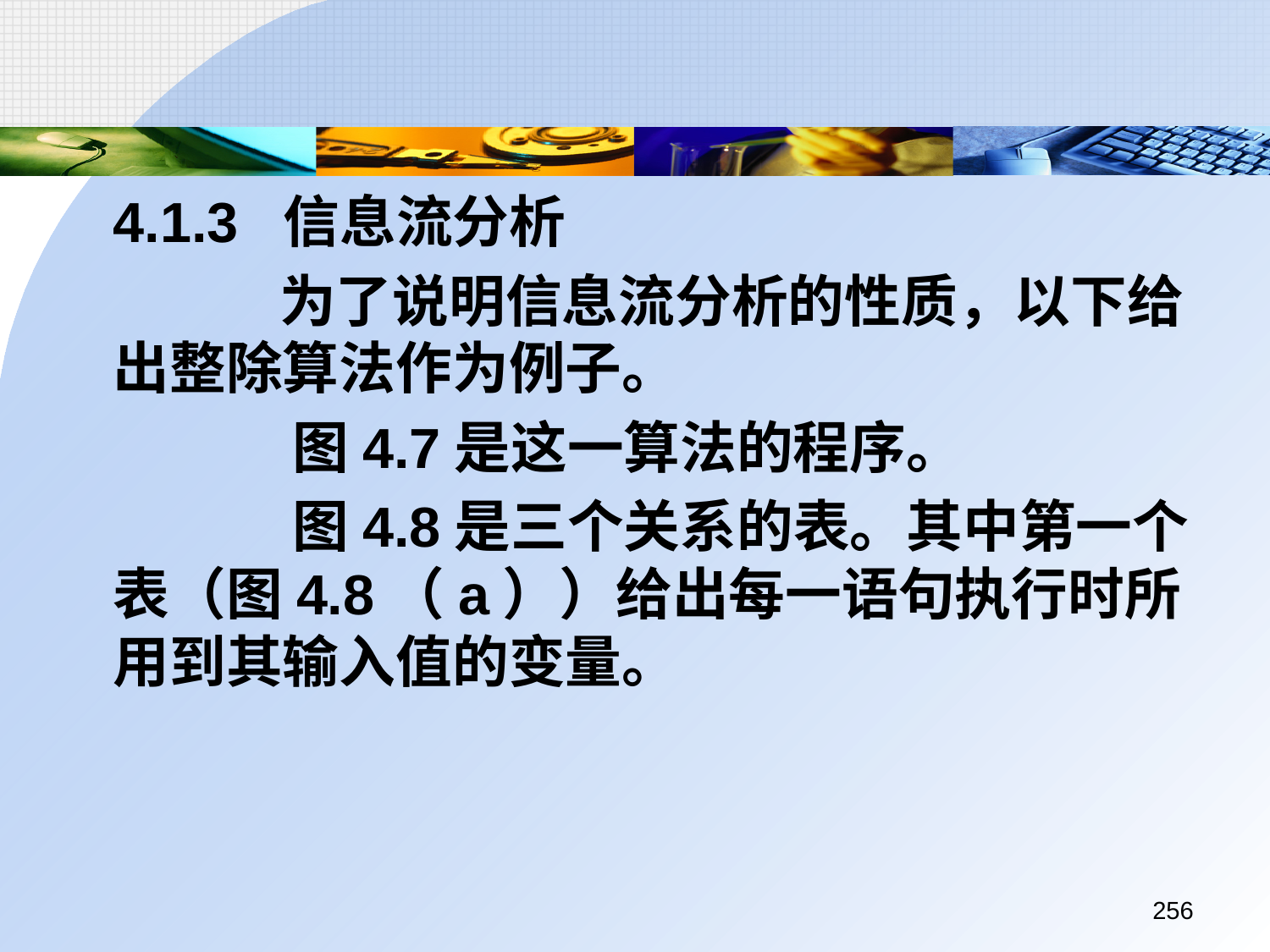

4.1.3  信息流分析
		  为了说明信息流分析的性质，以下给出整除算法作为例子。
		   图4.7是这一算法的程序。
		   图4.8是三个关系的表。其中第一个表（图4.8（a））给出每一语句执行时所用到其输入值的变量。

256